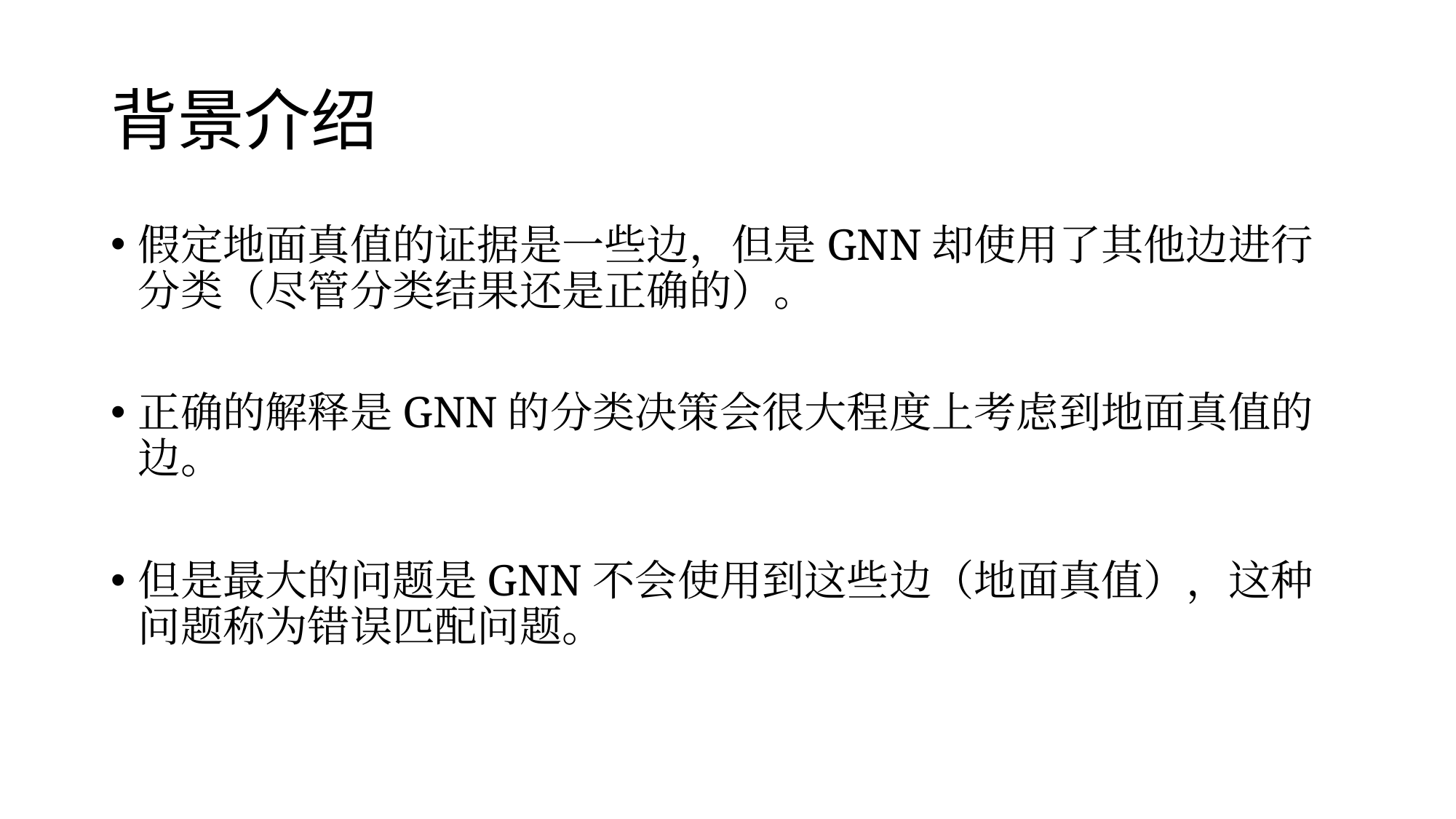

# 背景介绍
假定地面真值的证据是一些边，但是GNN却使用了其他边进行分类（尽管分类结果还是正确的）。

正确的解释是GNN的分类决策会很大程度上考虑到地面真值的边。

但是最大的问题是GNN不会使用到这些边（地面真值），这种问题称为错误匹配问题。